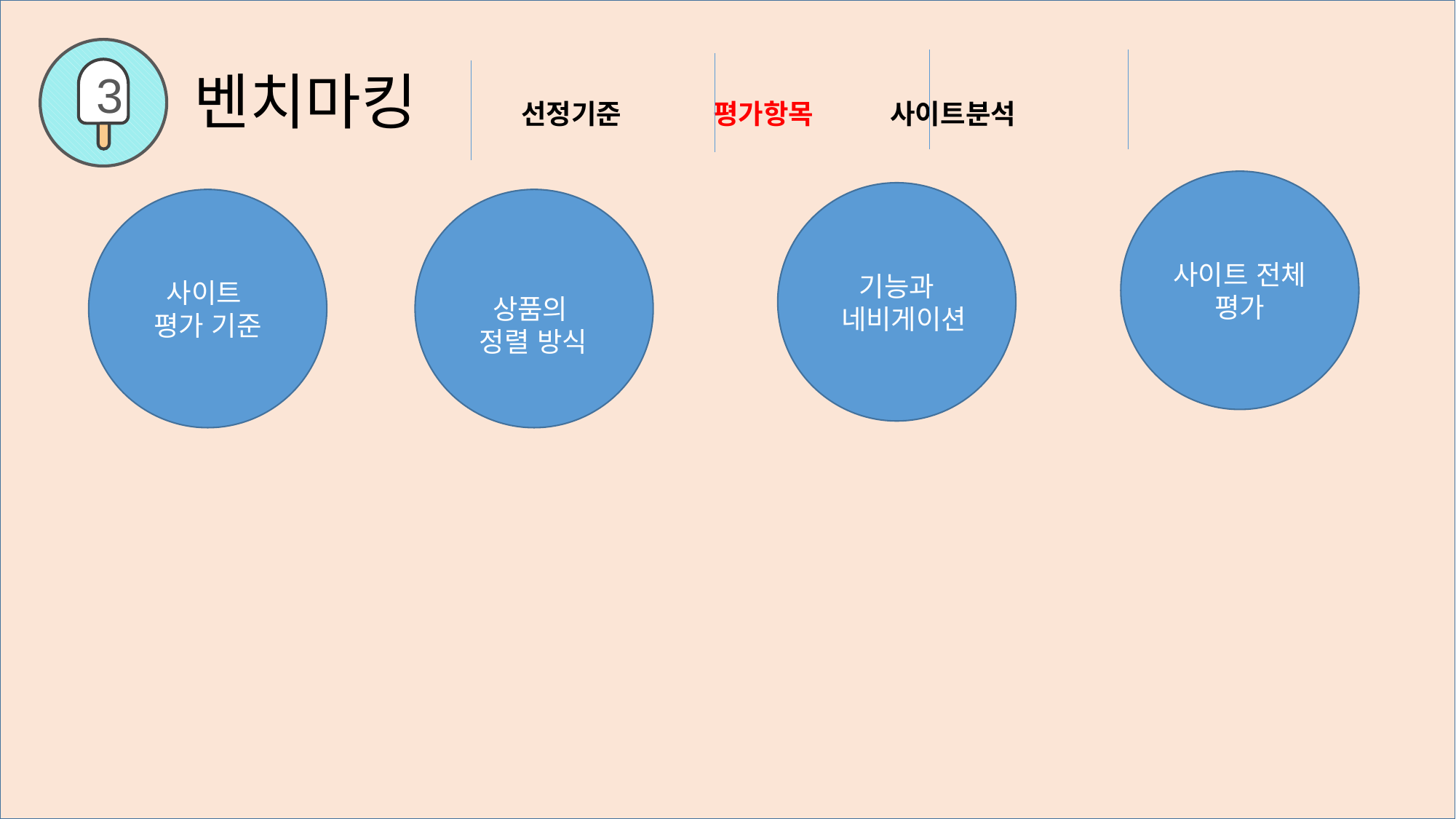

3

벤치마킹       선정기준            평가항목          사이트분석
사이트 전체 평가
기능과
 네비게이션
사이트
평가 기준

상품의
정렬 방식